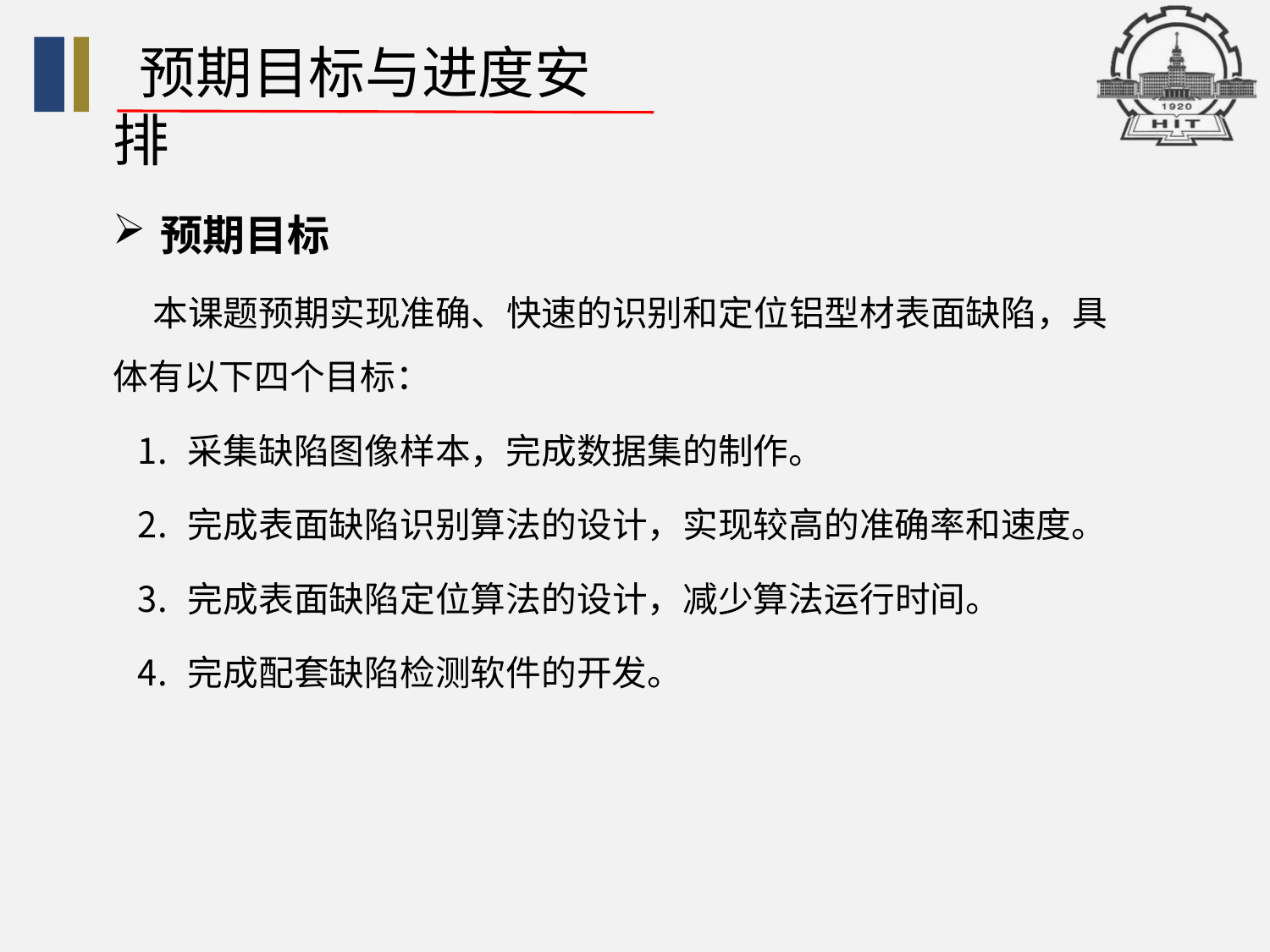

预期目标与进度安排
预期目标
    本课题预期实现准确、快速的识别和定位铝型材表面缺陷，具体有以下四个目标：
采集缺陷图像样本，完成数据集的制作。
完成表面缺陷识别算法的设计，实现较高的准确率和速度。
完成表面缺陷定位算法的设计，减少算法运行时间。
完成配套缺陷检测软件的开发。